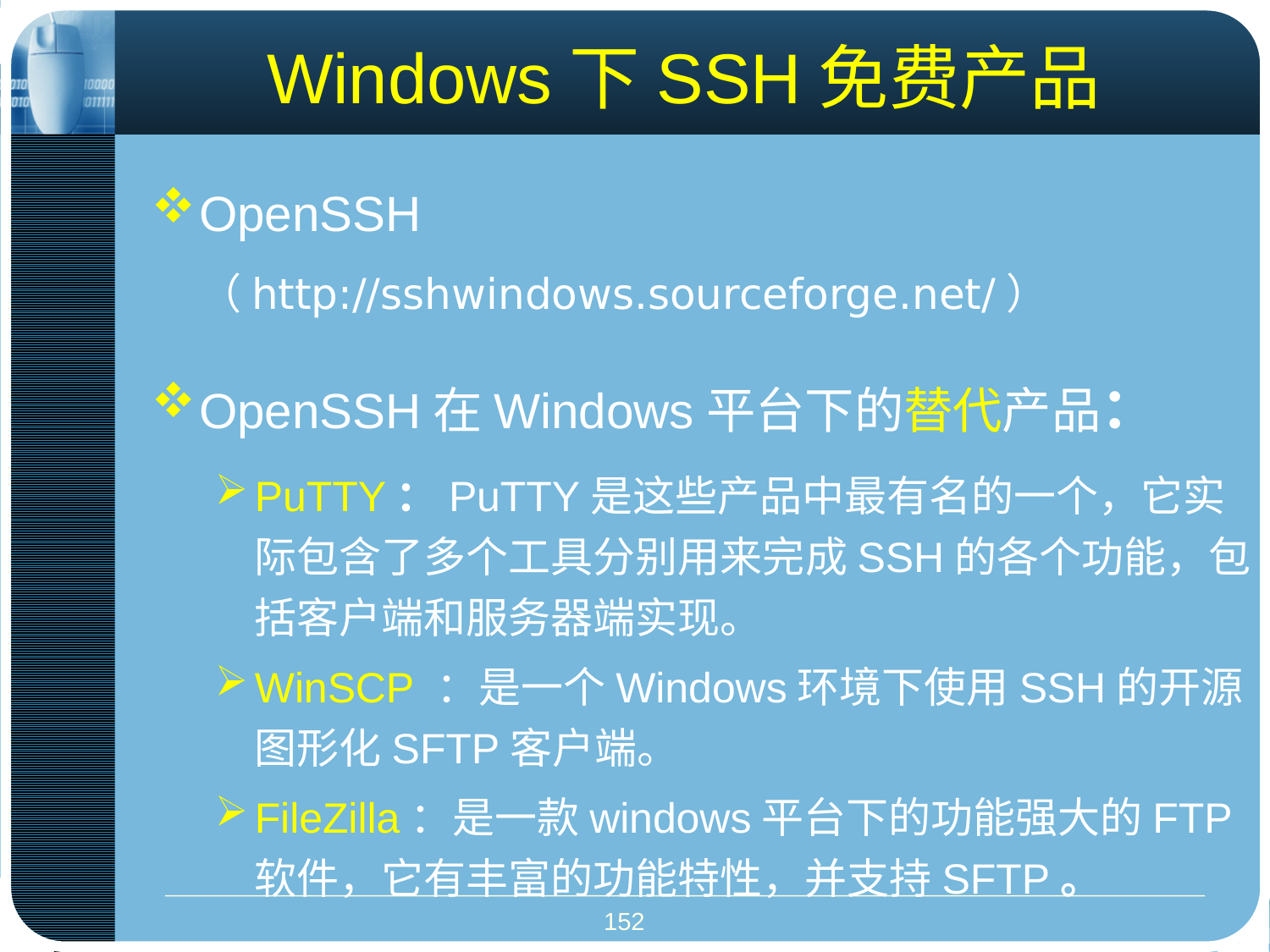

# Windows下SSH免费产品
OpenSSH （http://sshwindows.sourceforge.net/）
OpenSSH在Windows平台下的替代产品：
PuTTY：PuTTY是这些产品中最有名的一个，它实际包含了多个工具分别用来完成SSH的各个功能，包括客户端和服务器端实现。
WinSCP ：是一个Windows环境下使用SSH的开源图形化SFTP客户端。
FileZilla：是一款windows平台下的功能强大的FTP软件，它有丰富的功能特性，并支持SFTP。
152